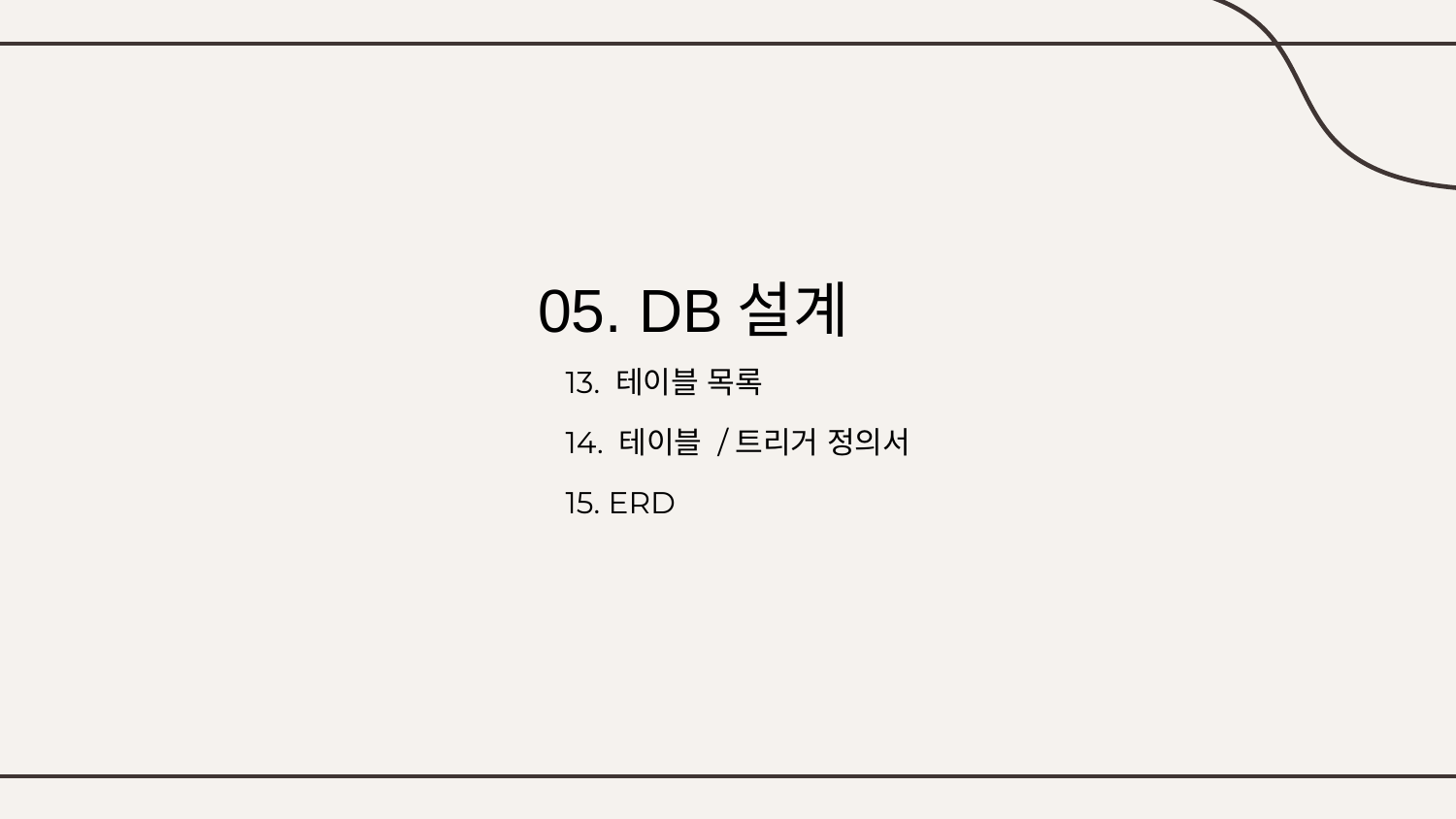

# 05. DB설계
13. 테이블 목록
14. 테이블 /트리거 정의서
15. ERD